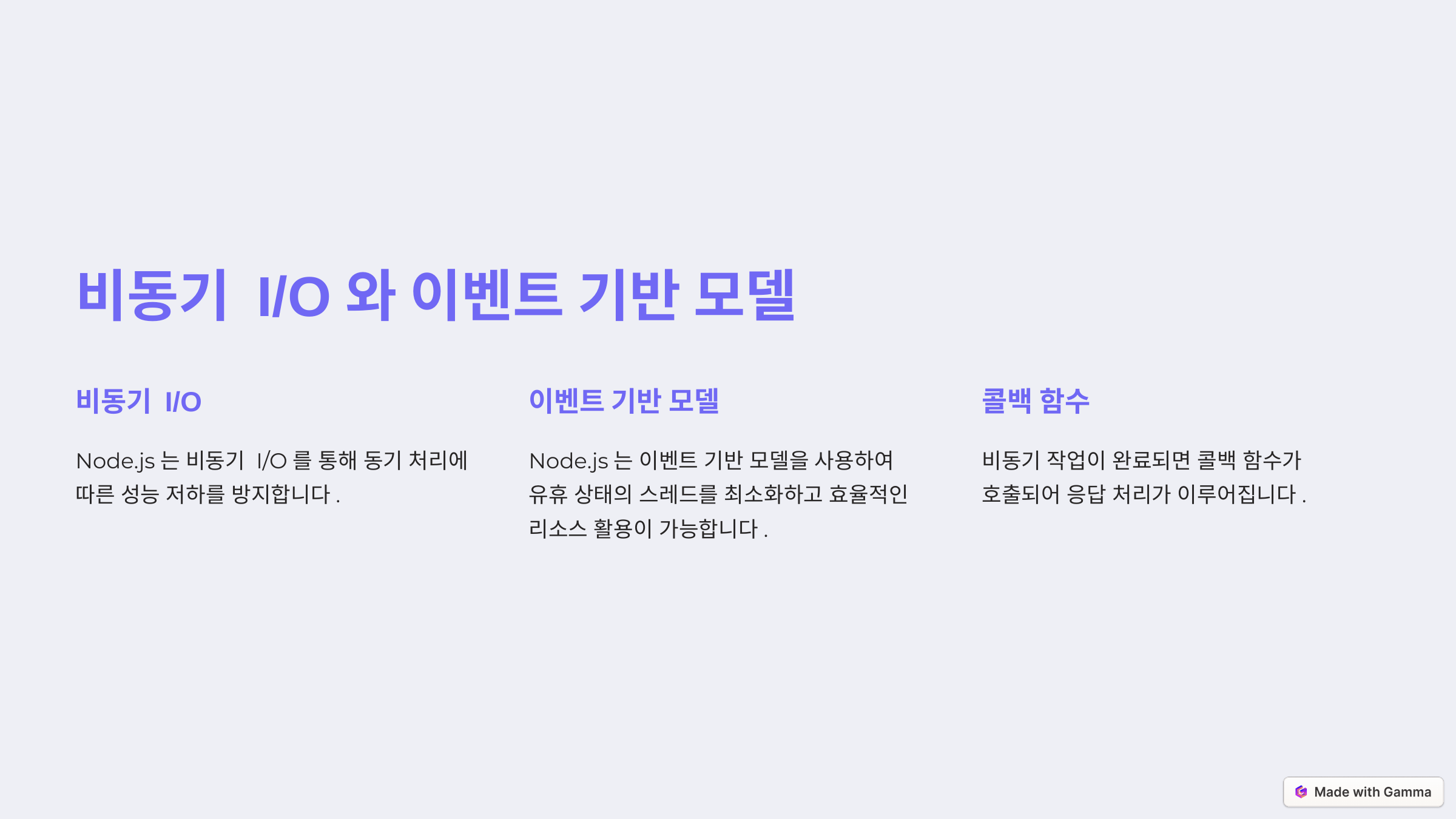

비동기 I/O와 이벤트 기반 모델
비동기 I/O
이벤트 기반 모델
콜백 함수
Node.js는 비동기 I/O를 통해 동기 처리에 따른 성능 저하를 방지합니다.
Node.js는 이벤트 기반 모델을 사용하여 유휴 상태의 스레드를 최소화하고 효율적인 리소스 활용이 가능합니다.
비동기 작업이 완료되면 콜백 함수가 호출되어 응답 처리가 이루어집니다.